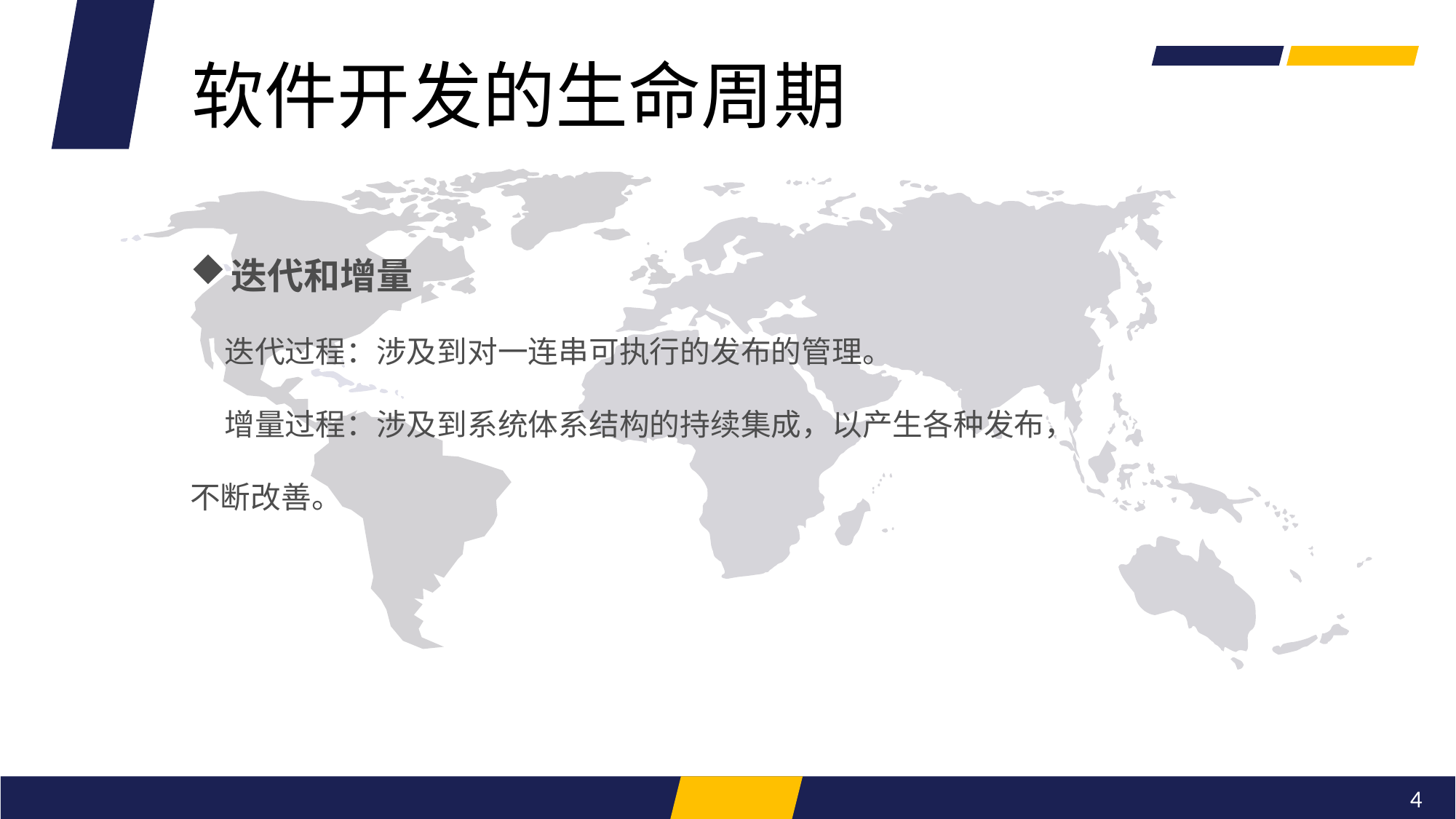

软件开发的生命周期

迭代和增量
    迭代过程：涉及到对一连串可执行的发布的管理。
    增量过程：涉及到系统体系结构的持续集成，以产生各种发布，不断改善。

4